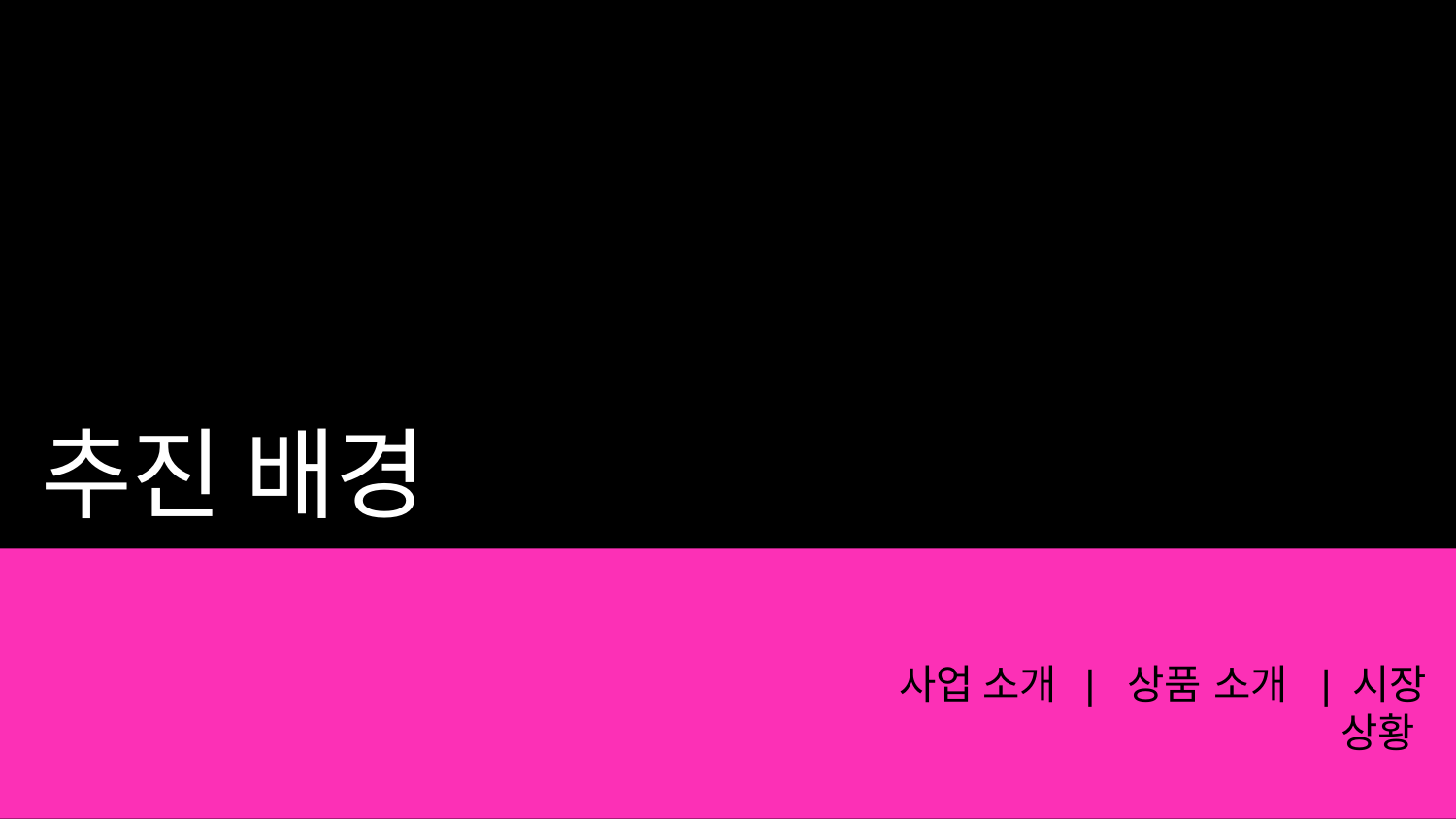

# 추진 배경

사업 소개  |  상품 소개  | 시장 상황